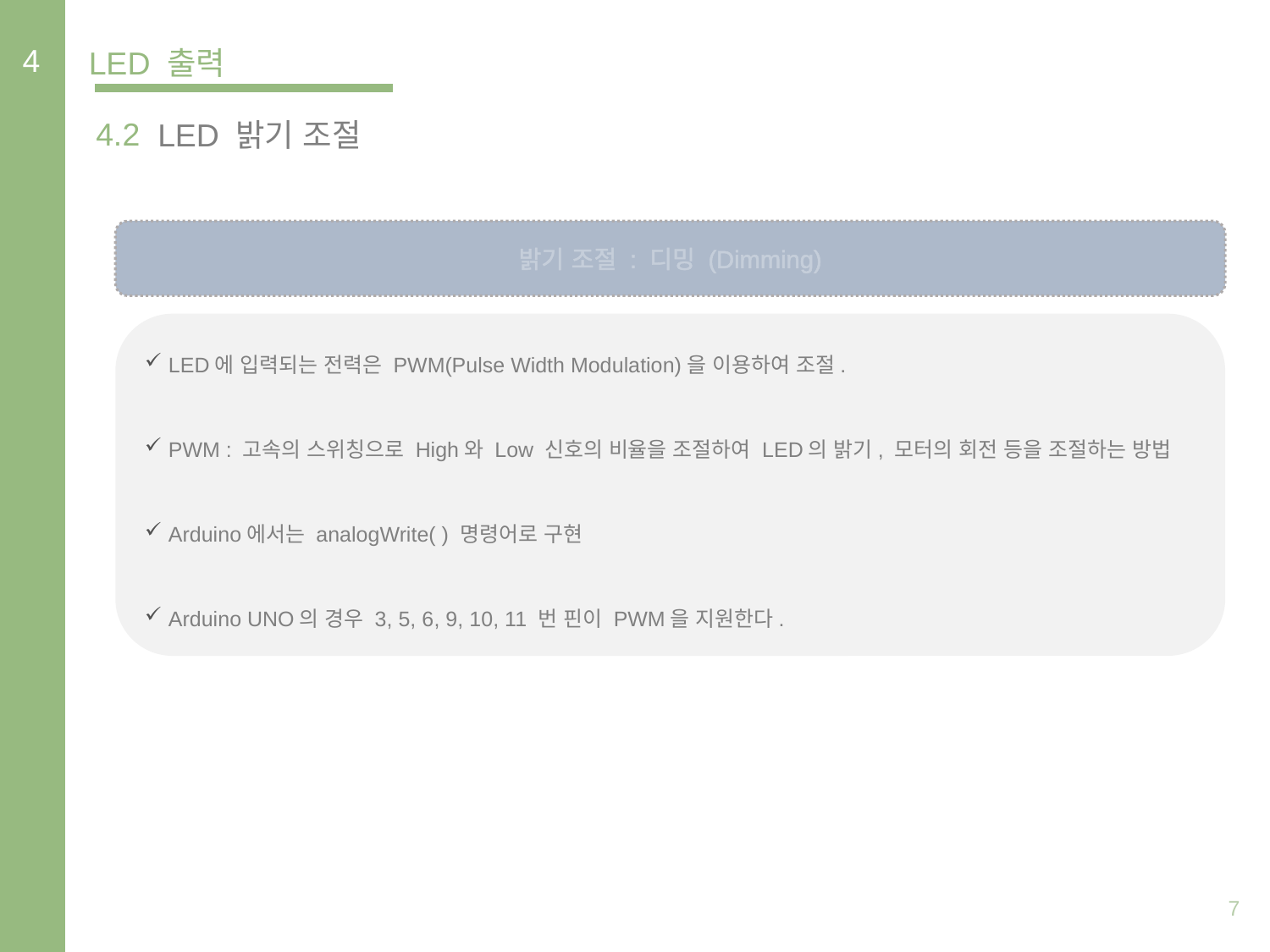

4
LED 출력
4.2
LED 밝기 조절
밝기 조절 : 디밍 (Dimming)
LED에 입력되는 전력은 PWM(Pulse Width Modulation)을 이용하여 조절.

PWM : 고속의 스위칭으로 High와 Low 신호의 비율을 조절하여 LED의 밝기, 모터의 회전 등을 조절하는 방법

Arduino에서는 analogWrite( ) 명령어로 구현

Arduino UNO의 경우 3, 5, 6, 9, 10, 11 번 핀이 PWM을 지원한다.
7